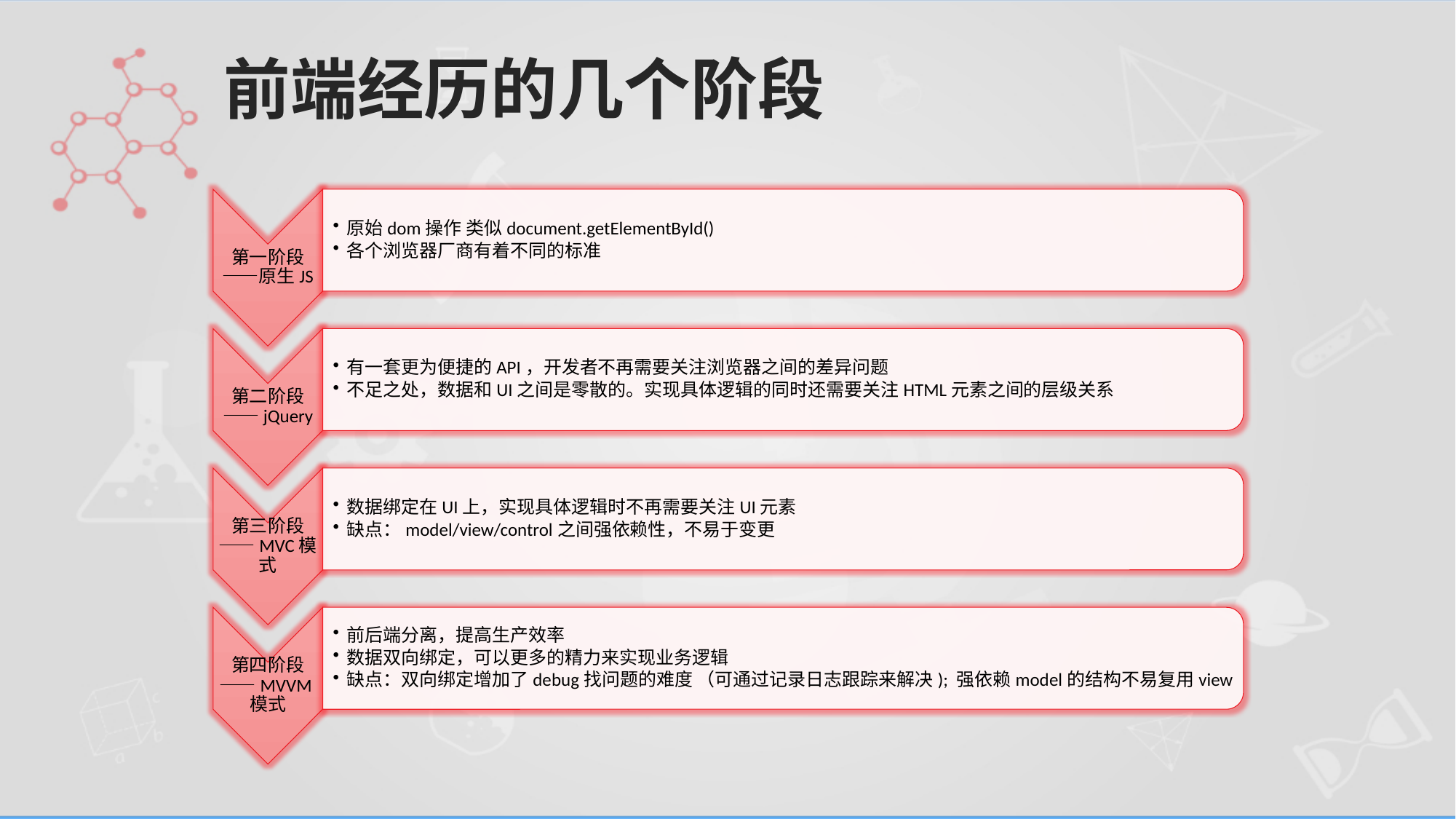

# 前端经历的几个阶段
第一阶段——原生JS
原始dom操作 类似document.getElementById()
各个浏览器厂商有着不同的标准
第二阶段——jQuery
有一套更为便捷的API，开发者不再需要关注浏览器之间的差异问题
不足之处，数据和UI之间是零散的。实现具体逻辑的同时还需要关注HTML元素之间的层级关系
第三阶段——MVC模式
数据绑定在UI上，实现具体逻辑时不再需要关注UI元素
缺点：model/view/control之间强依赖性，不易于变更
第四阶段——MVVM模式
前后端分离，提高生产效率
数据双向绑定，可以更多的精力来实现业务逻辑
缺点：双向绑定增加了debug找问题的难度 （可通过记录日志跟踪来解决); 强依赖model的结构不易复用view